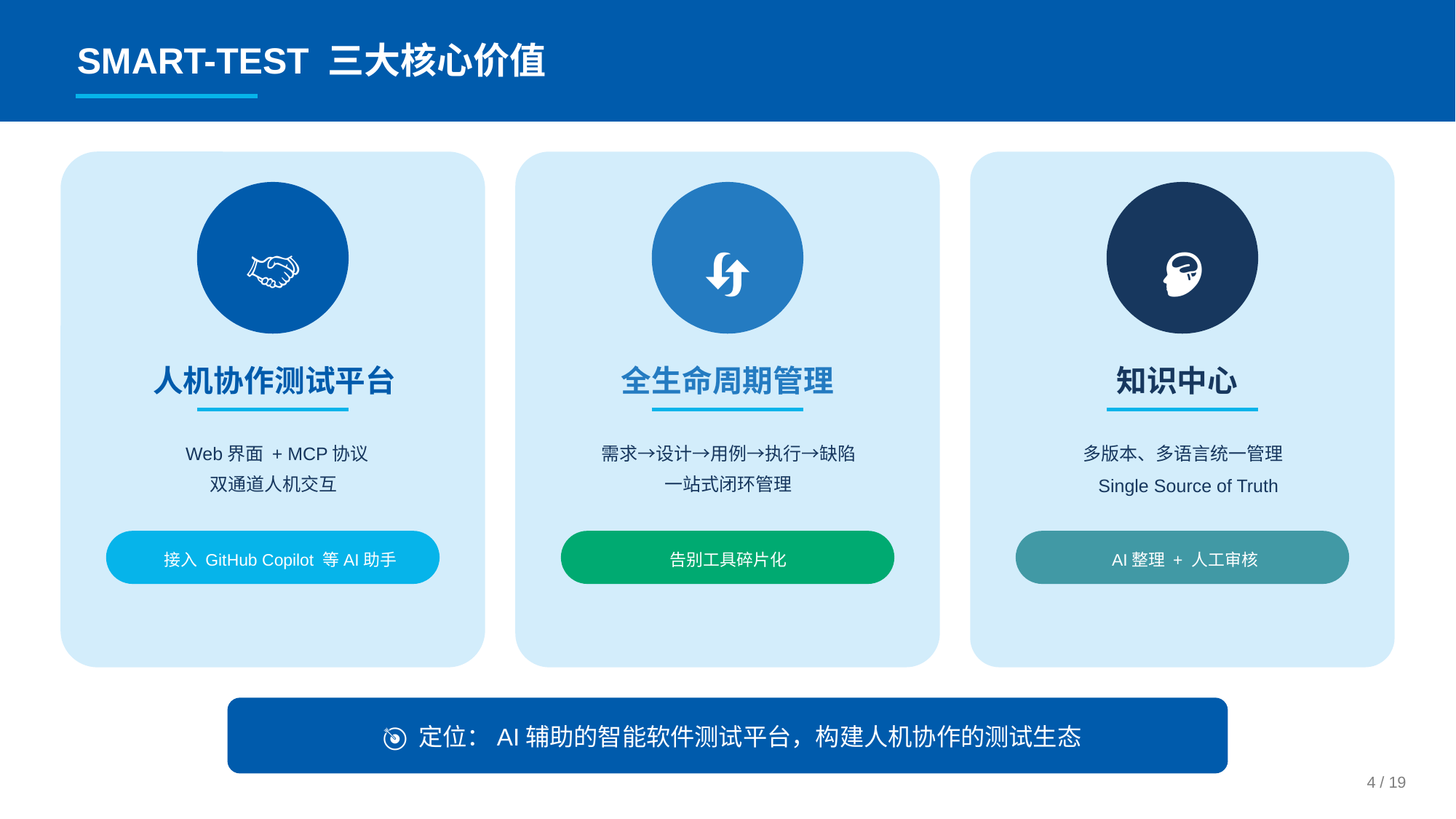

SMART-TEST 三大核心价值

🤝
🔄
🧠
人机协作测试平台
全生命周期管理
知识中心

Web界面 + MCP协议
需求→设计→用例→执行→缺陷
多版本、多语言统一管理
双通道人机交互
一站式闭环管理
Single Source of Truth

接入 GitHub Copilot 等AI助手
告别工具碎片化
AI整理 + 人工审核

🎯 定位：AI辅助的智能软件测试平台，构建人机协作的测试生态
4 / 19